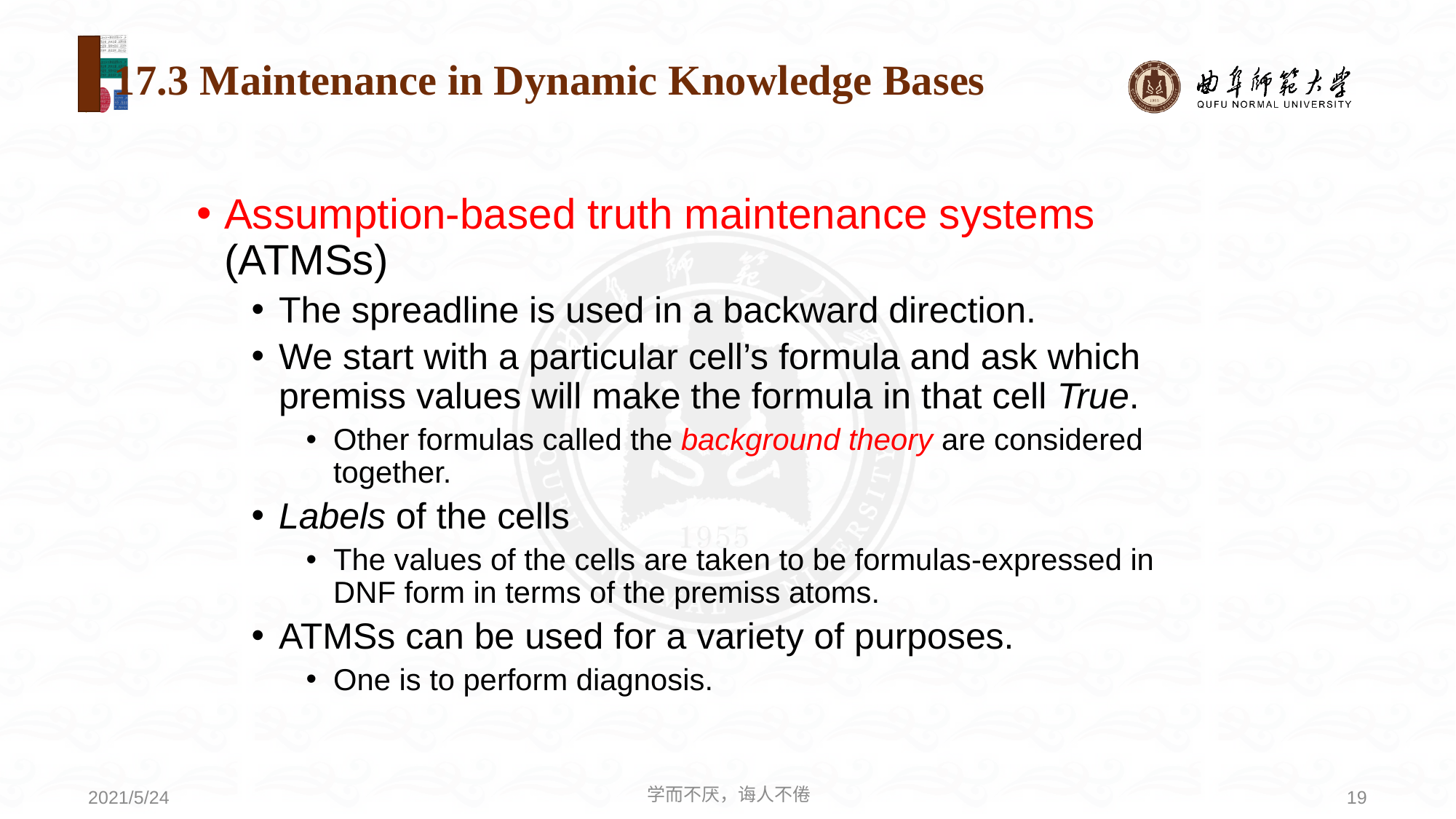

# 17.3 Maintenance in Dynamic Knowledge Bases
Assumption-based truth maintenance systems (ATMSs)
The spreadline is used in a backward direction.
We start with a particular cell’s formula and ask which premiss values will make the formula in that cell True.
Other formulas called the background theory are considered together.
Labels of the cells
The values of the cells are taken to be formulas-expressed in DNF form in terms of the premiss atoms.
ATMSs can be used for a variety of purposes.
One is to perform diagnosis.
学而不厌，诲人不倦
19
2021/5/24